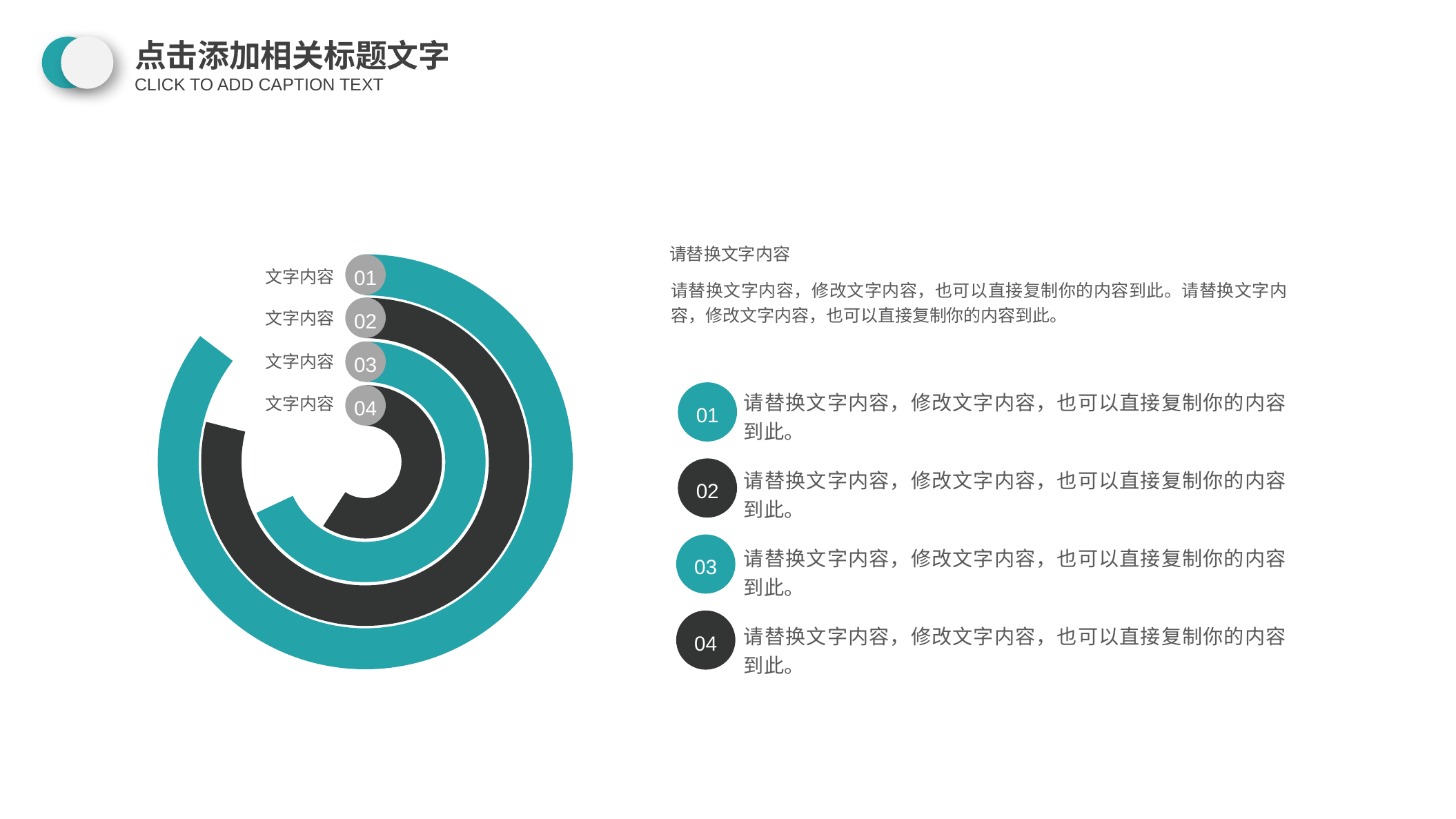

点击添加相关标题文字

CLICK TO ADD CAPTION TEXT
请替换文字内容

01
文字内容
请替换文字内容，修改文字内容，也可以直接复制你的内容到此。请替换文字内容，修改文字内容，也可以直接复制你的内容到此。
02

文字内容
03

文字内容
01

04
请替换文字内容，修改文字内容，也可以直接复制你的内容到此。
文字内容
02
请替换文字内容，修改文字内容，也可以直接复制你的内容到此。
03
请替换文字内容，修改文字内容，也可以直接复制你的内容到此。
04
请替换文字内容，修改文字内容，也可以直接复制你的内容到此。